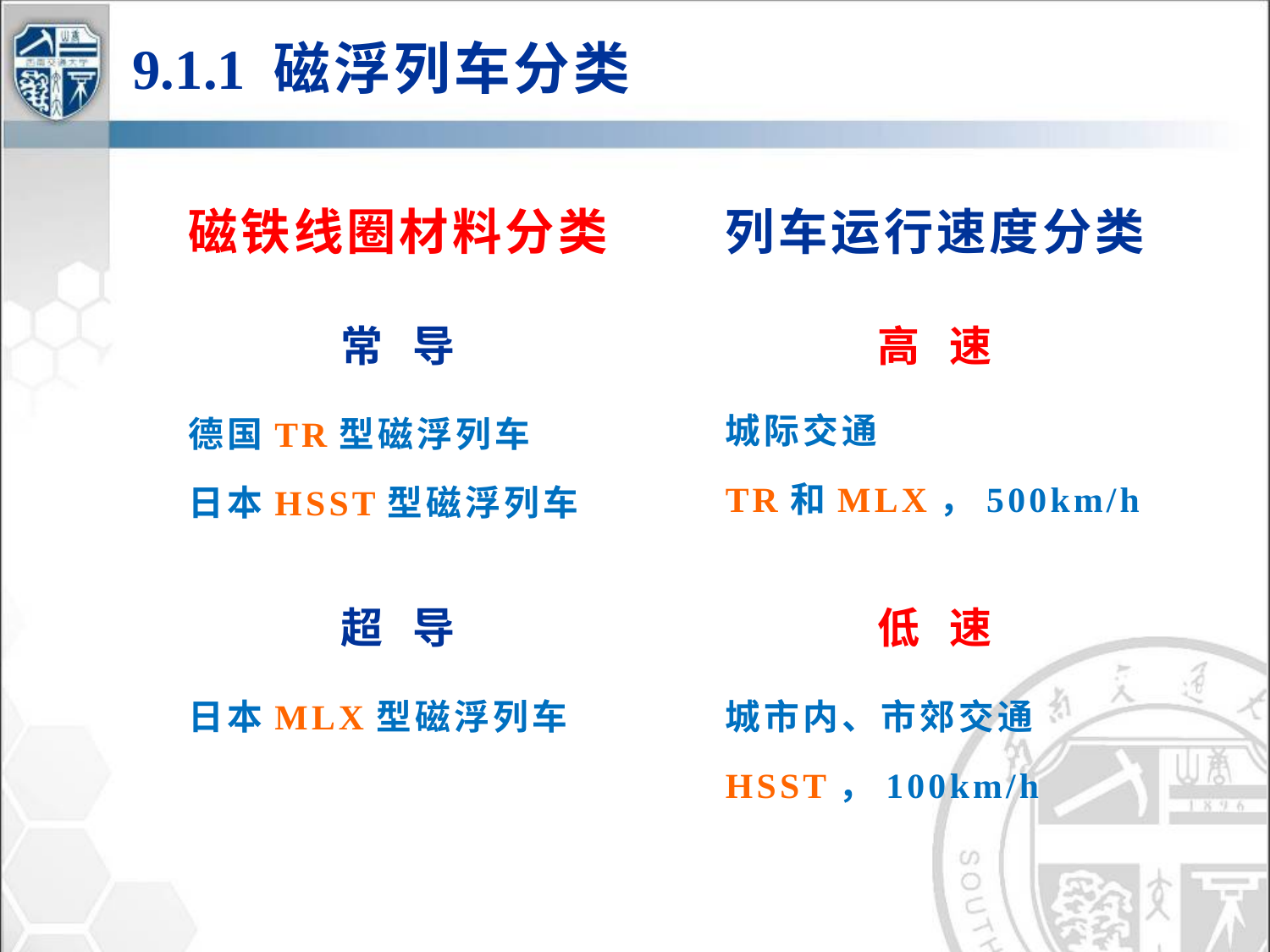

9.1.1 磁浮列车分类
磁铁线圈材料分类
列车运行速度分类
常  导
德国TR型磁浮列车
日本HSST型磁浮列车
高  速
城际交通
TR和MLX，500km/h

超  导
日本MLX型磁浮列车
低  速
城市内、市郊交通
HSST，100km/h